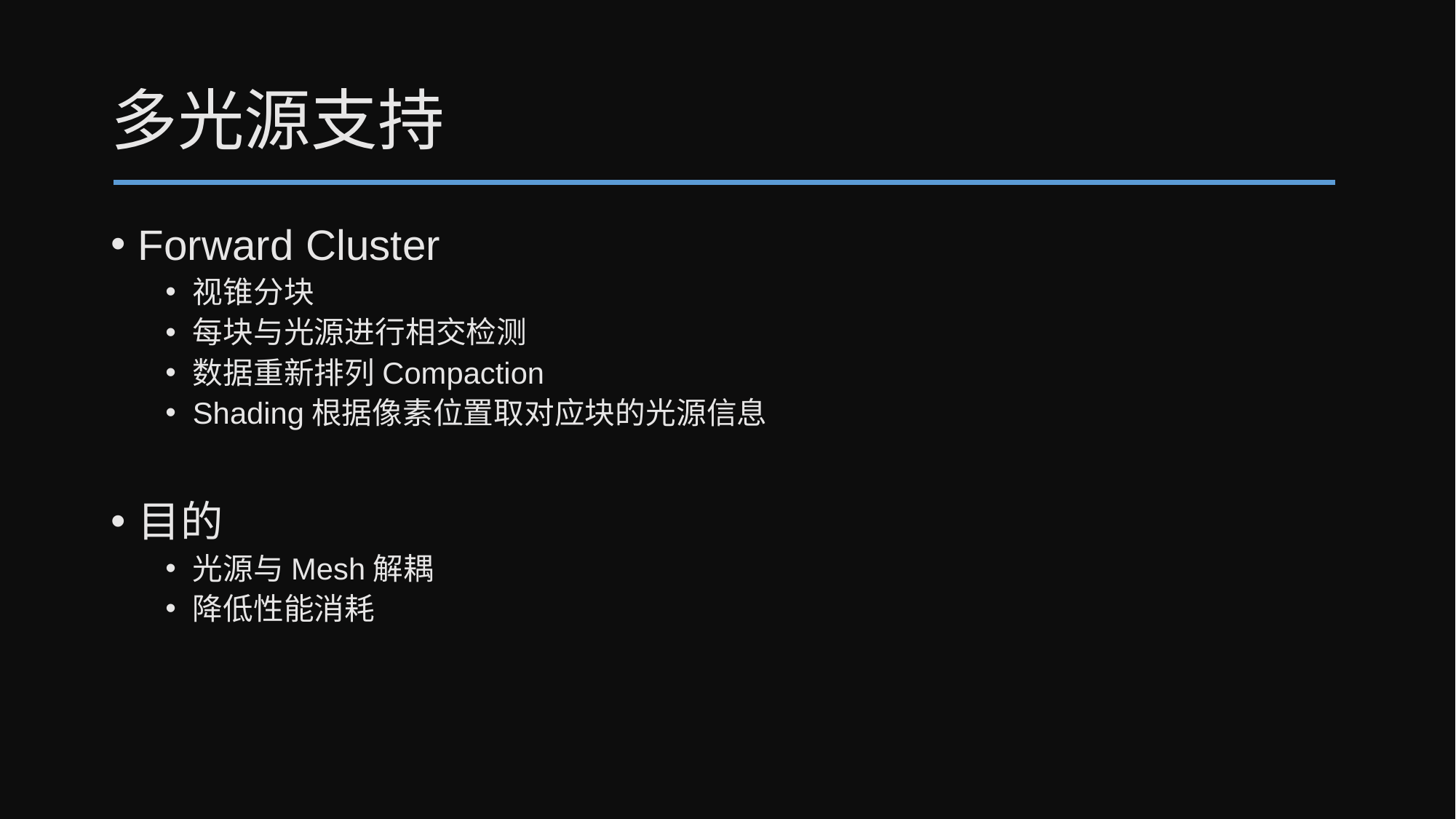

# 多光源支持
Forward Cluster
视锥分块
每块与光源进行相交检测
数据重新排列Compaction
Shading根据像素位置取对应块的光源信息

目的
光源与Mesh解耦
降低性能消耗